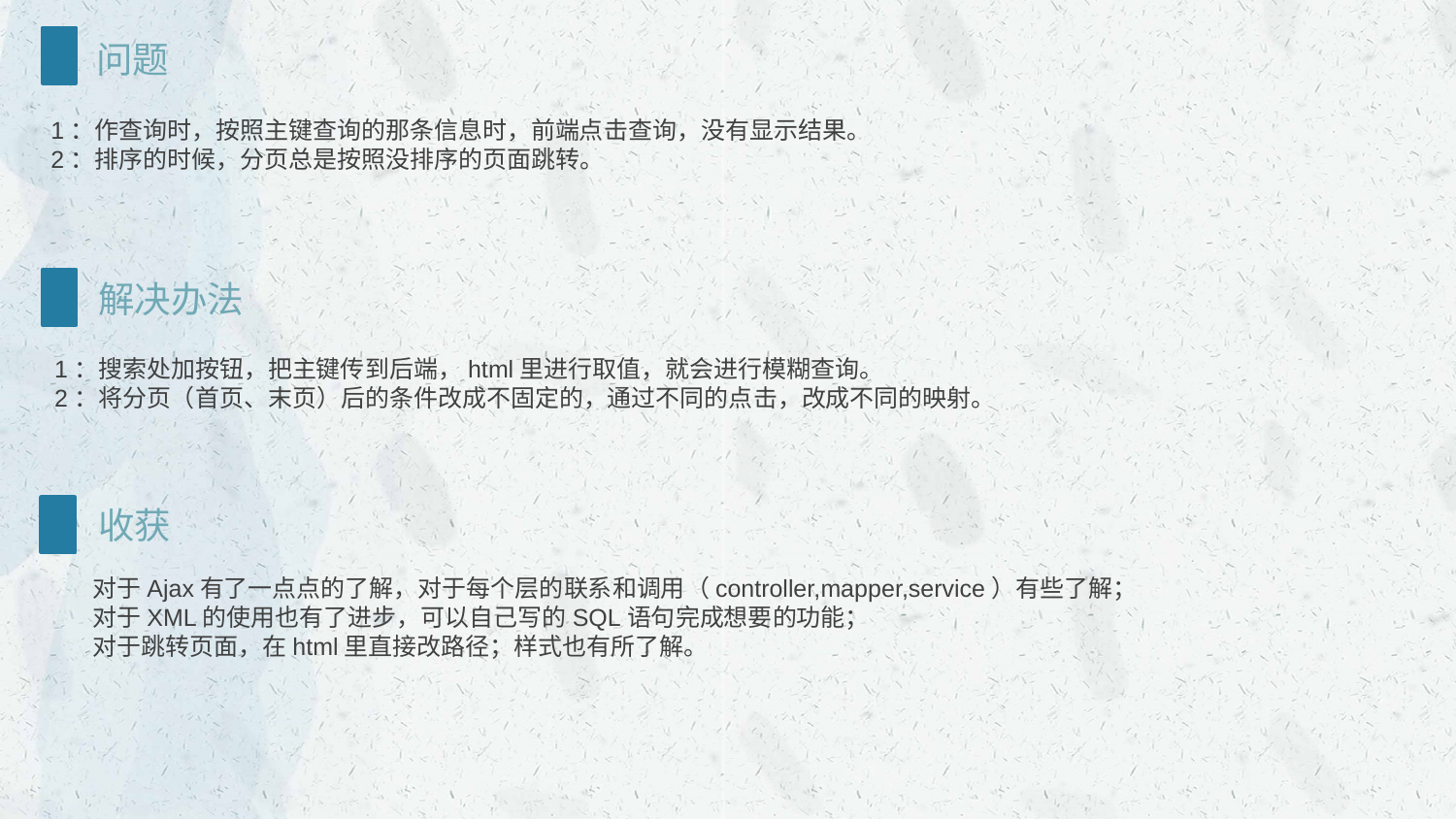

问题

1：作查询时，按照主键查询的那条信息时，前端点击查询，没有显示结果。
2：排序的时候，分页总是按照没排序的页面跳转。

解决办法

1：搜索处加按钮，把主键传到后端，html里进行取值，就会进行模糊查询。
2：将分页（首页、末页）后的条件改成不固定的，通过不同的点击，改成不同的映射。

收获

    对于Ajax有了一点点的了解，对于每个层的联系和调用（controller,mapper,service）有些了解；
    对于XML的使用也有了进步，可以自己写的SQL语句完成想要的功能；
    对于跳转页面，在html里直接改路径；样式也有所了解。